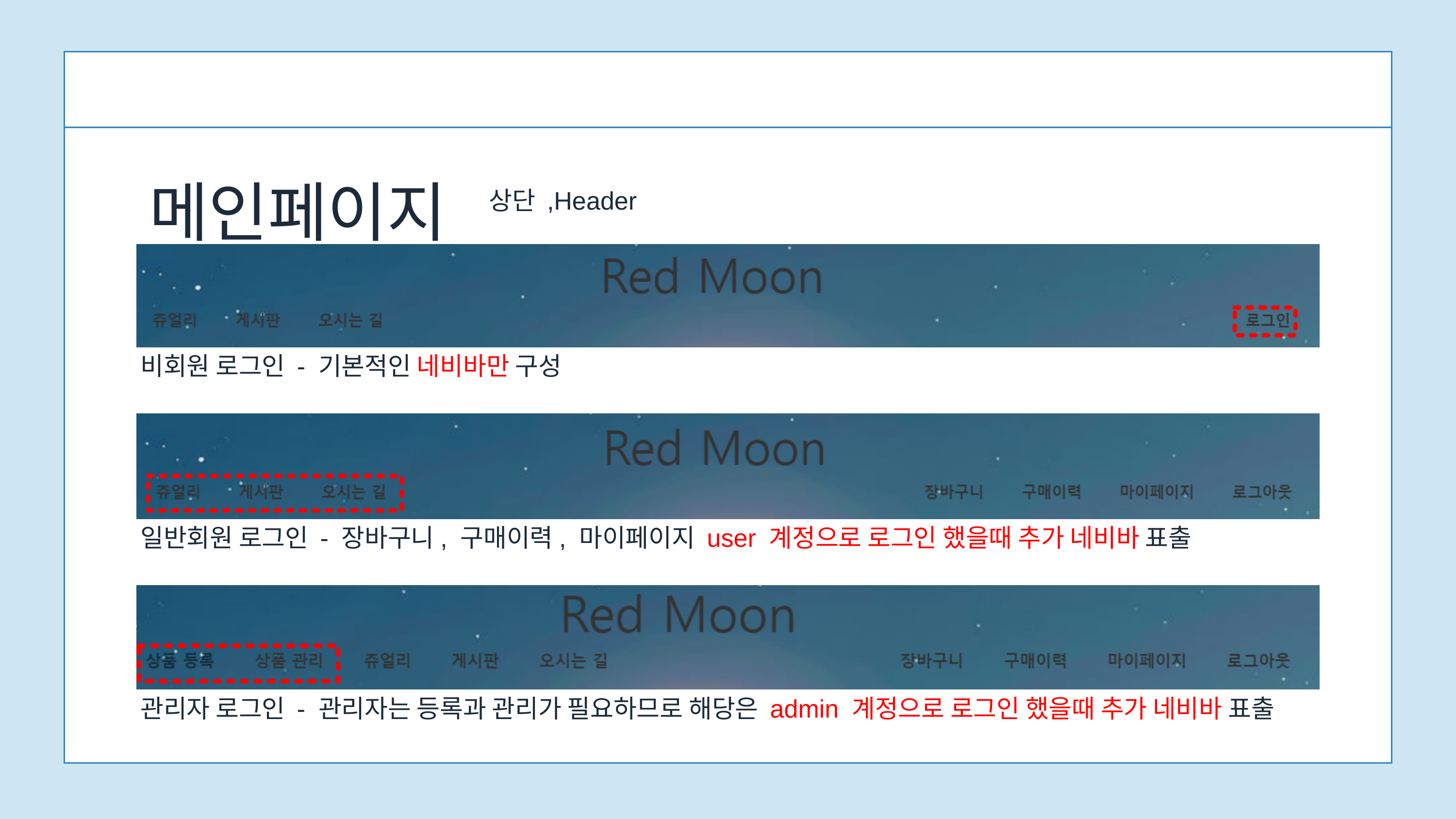

메인페이지

 상단 ,Header

비회원 로그인 - 기본적인 네비바만 구성

일반회원 로그인 - 장바구니, 구매이력, 마이페이지 user 계정으로 로그인 했을때 추가 네비바 표출

관리자 로그인 - 관리자는 등록과 관리가 필요하므로 해당은 admin 계정으로 로그인 했을때 추가 네비바 표출